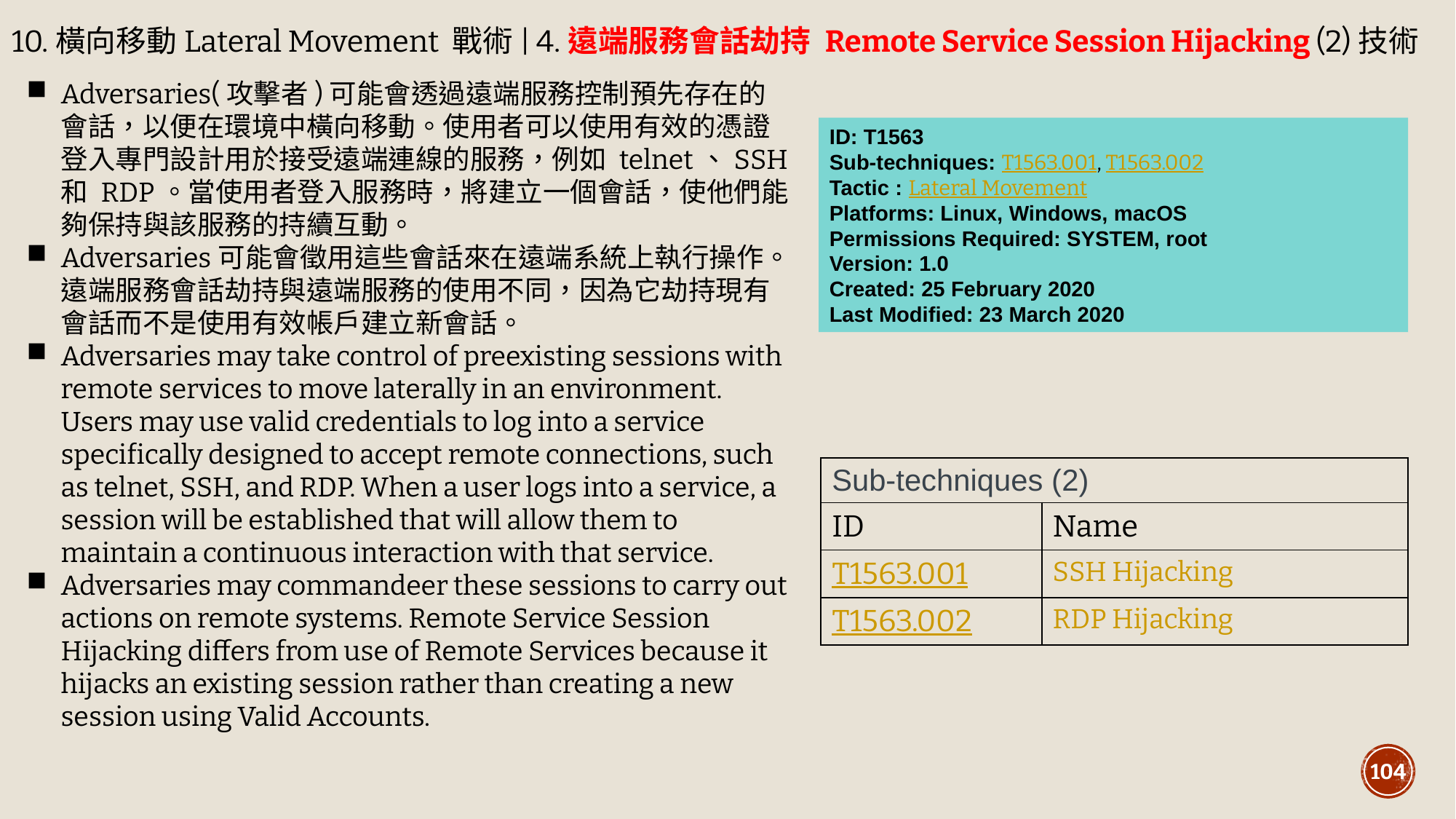

10.橫向移動Lateral Movement 戰術| 4.遠端服務會話劫持 Remote Service Session Hijacking (2)技術
Adversaries(攻擊者)可能會透過遠端服務控制預先存在的會話，以便在環境中橫向移動。使用者可以使用有效的憑證登入專門設計用於接受遠端連線的服務，例如 telnet、SSH 和 RDP。當使用者登入服務時，將建立一個會話，使他們能夠保持與該服務的持續互動。
Adversaries可能會徵用這些會話來在遠端系統上執行操作。遠端服務會話劫持與遠端服務的使用不同，因為它劫持現有會話而不是使用有效帳戶建立新會話。
Adversaries may take control of preexisting sessions with remote services to move laterally in an environment. Users may use valid credentials to log into a service specifically designed to accept remote connections, such as telnet, SSH, and RDP. When a user logs into a service, a session will be established that will allow them to maintain a continuous interaction with that service.
Adversaries may commandeer these sessions to carry out actions on remote systems. Remote Service Session Hijacking differs from use of Remote Services because it hijacks an existing session rather than creating a new session using Valid Accounts.

ID: T1563
Sub-techniques: T1563.001, T1563.002
Tactic : Lateral Movement
Platforms: Linux, Windows, macOS
Permissions Required: SYSTEM, root
Version: 1.0
Created: 25 February 2020
Last Modified: 23 March 2020
| Sub-techniques (2) |  |
| --- | --- |
| ID | Name |
| T1563.001 | SSH Hijacking |
| T1563.002 | RDP Hijacking |
104